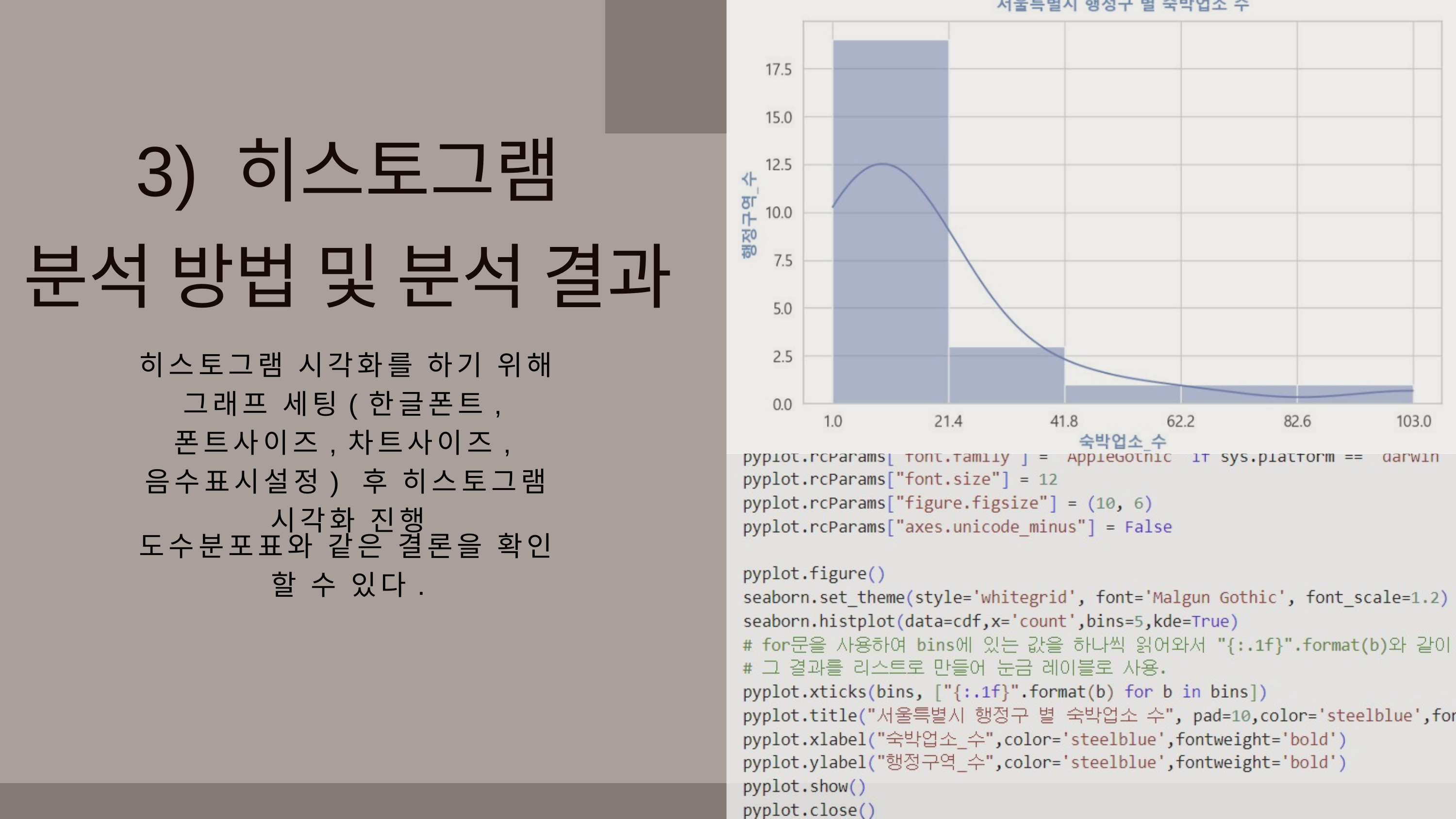

3) 히스토그램
분석 방법 및 분석 결과
히스토그램 시각화를 하기 위해 그래프 세팅(한글폰트,폰트사이즈,차트사이즈,음수표시설정) 후 히스토그램 시각화 진행

도수분포표와 같은 결론을 확인 할 수 있다.